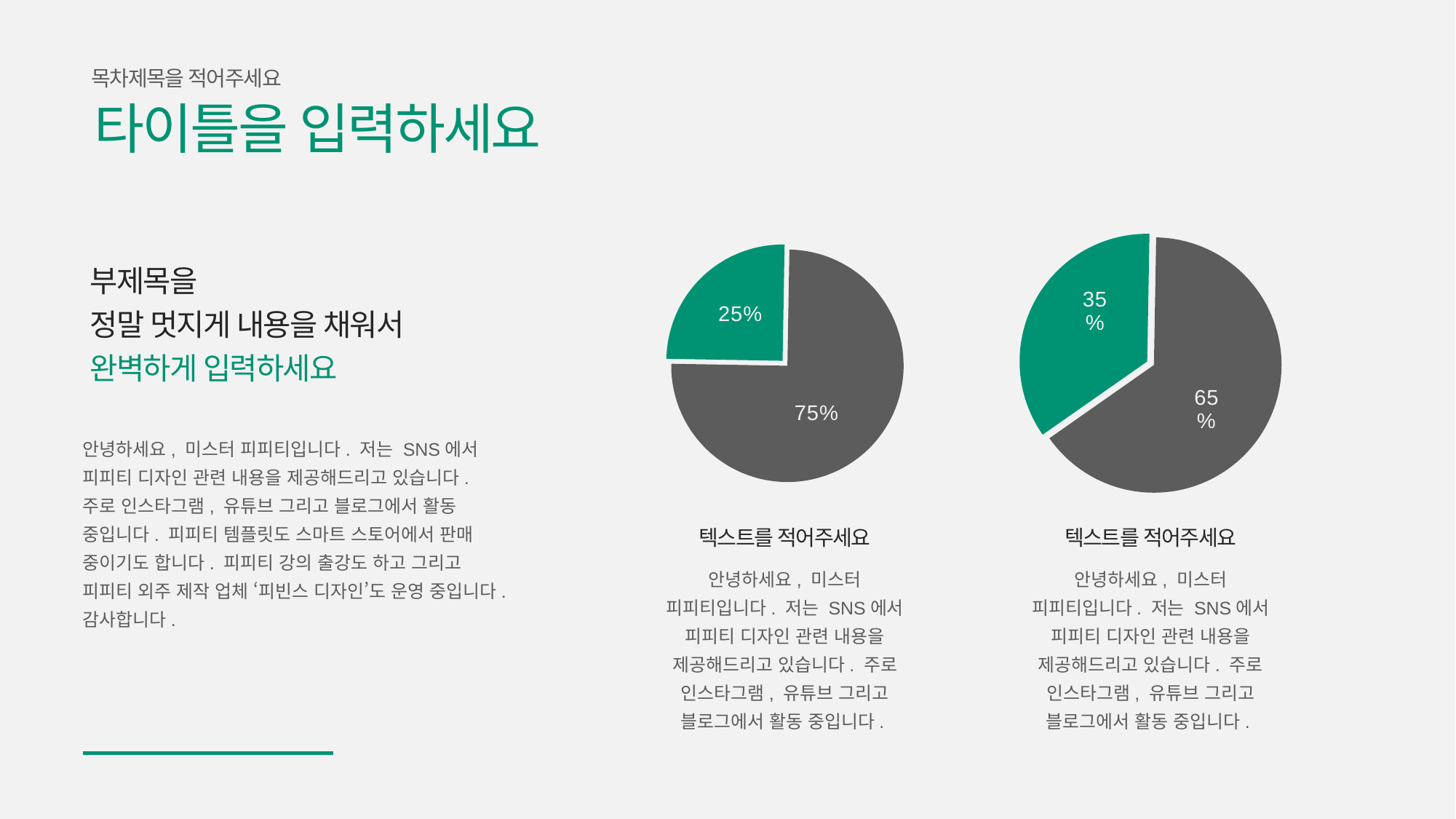

목차제목을 적어주세요
타이틀을 입력하세요

### Chart

| Category | 항목A |
|---|---|
| 항목01 | 0.75 |
| 항목02 | 0.25 |

### Chart

| Category | 항목A |
|---|---|
| 항목01 | 0.65 |
| 항목02 | 0.35 |
부제목을
정말 멋지게 내용을 채워서
완벽하게 입력하세요
안녕하세요, 미스터 피피티입니다. 저는 SNS에서 피피티 디자인 관련 내용을 제공해드리고 있습니다. 주로 인스타그램, 유튜브 그리고 블로그에서 활동 중입니다. 피피티 템플릿도 스마트 스토어에서 판매 중이기도 합니다. 피피티 강의 출강도 하고 그리고 피피티 외주 제작 업체 ‘피빈스 디자인’도 운영 중입니다. 감사합니다.
텍스트를 적어주세요
텍스트를 적어주세요
안녕하세요, 미스터 피피티입니다. 저는 SNS에서 피피티 디자인 관련 내용을 제공해드리고 있습니다. 주로 인스타그램, 유튜브 그리고 블로그에서 활동 중입니다.
안녕하세요, 미스터 피피티입니다. 저는 SNS에서 피피티 디자인 관련 내용을 제공해드리고 있습니다. 주로 인스타그램, 유튜브 그리고 블로그에서 활동 중입니다.